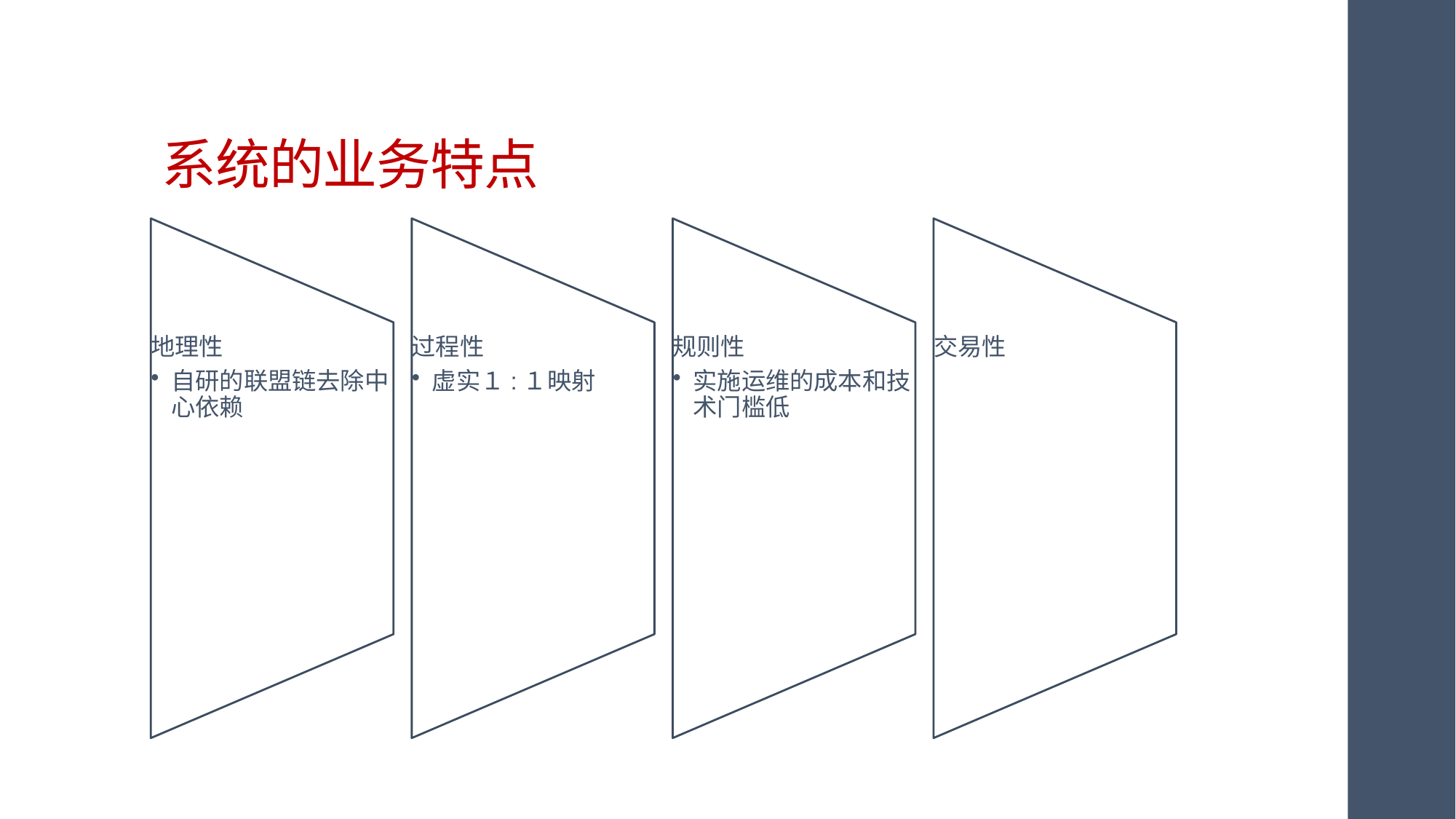

# 系统的业务特点
地理性
自研的联盟链去除中心依赖
过程性
虚实１:１映射
规则性
实施运维的成本和技术门槛低
交易性